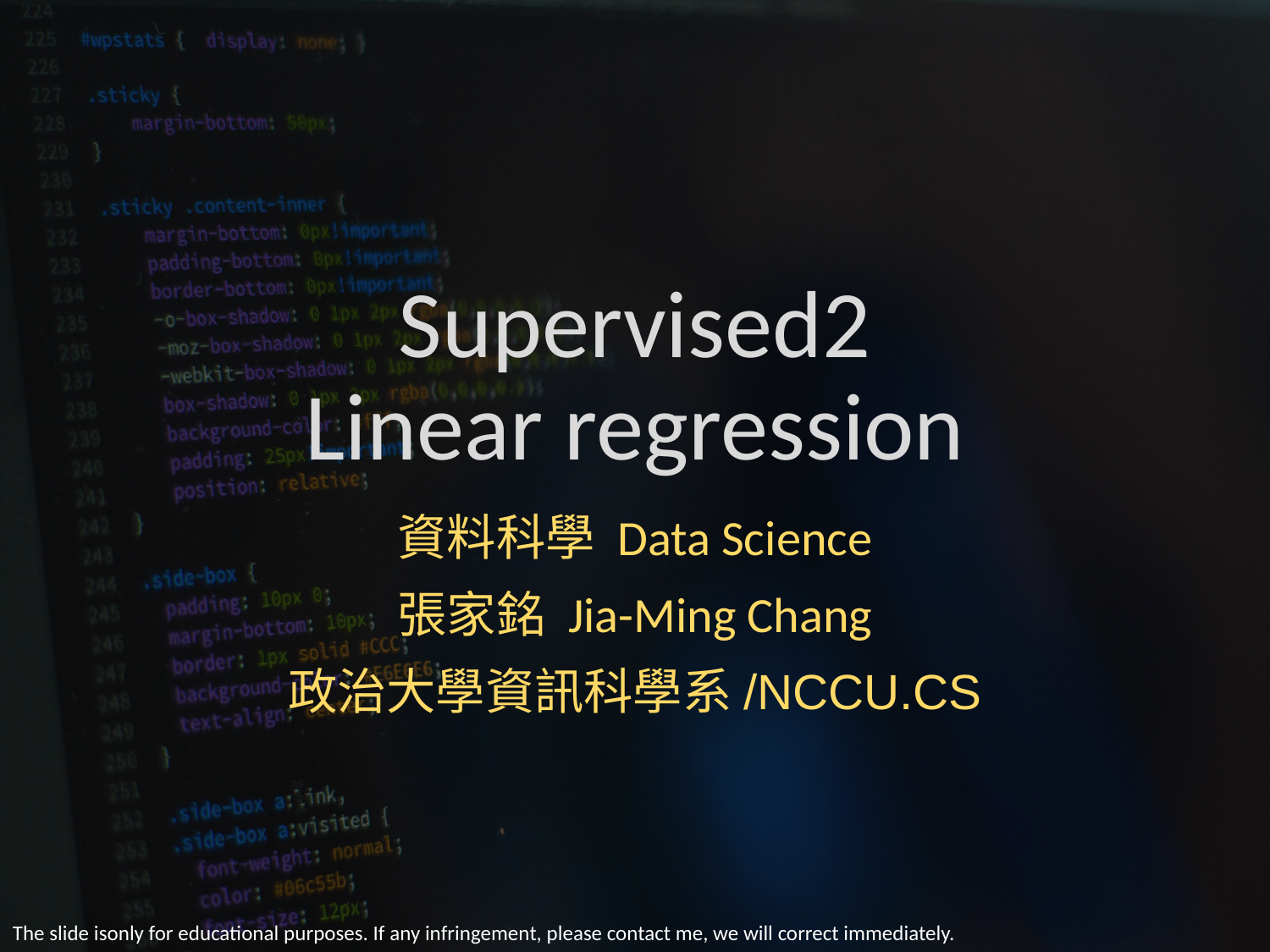

# Supervised2 Linear regression
資料科學 Data Science
張家銘 Jia-Ming Chang
政治大學資訊科學系/NCCU.CS
The slide isonly for educational purposes. If any infringement, please contact me, we will correct immediately.